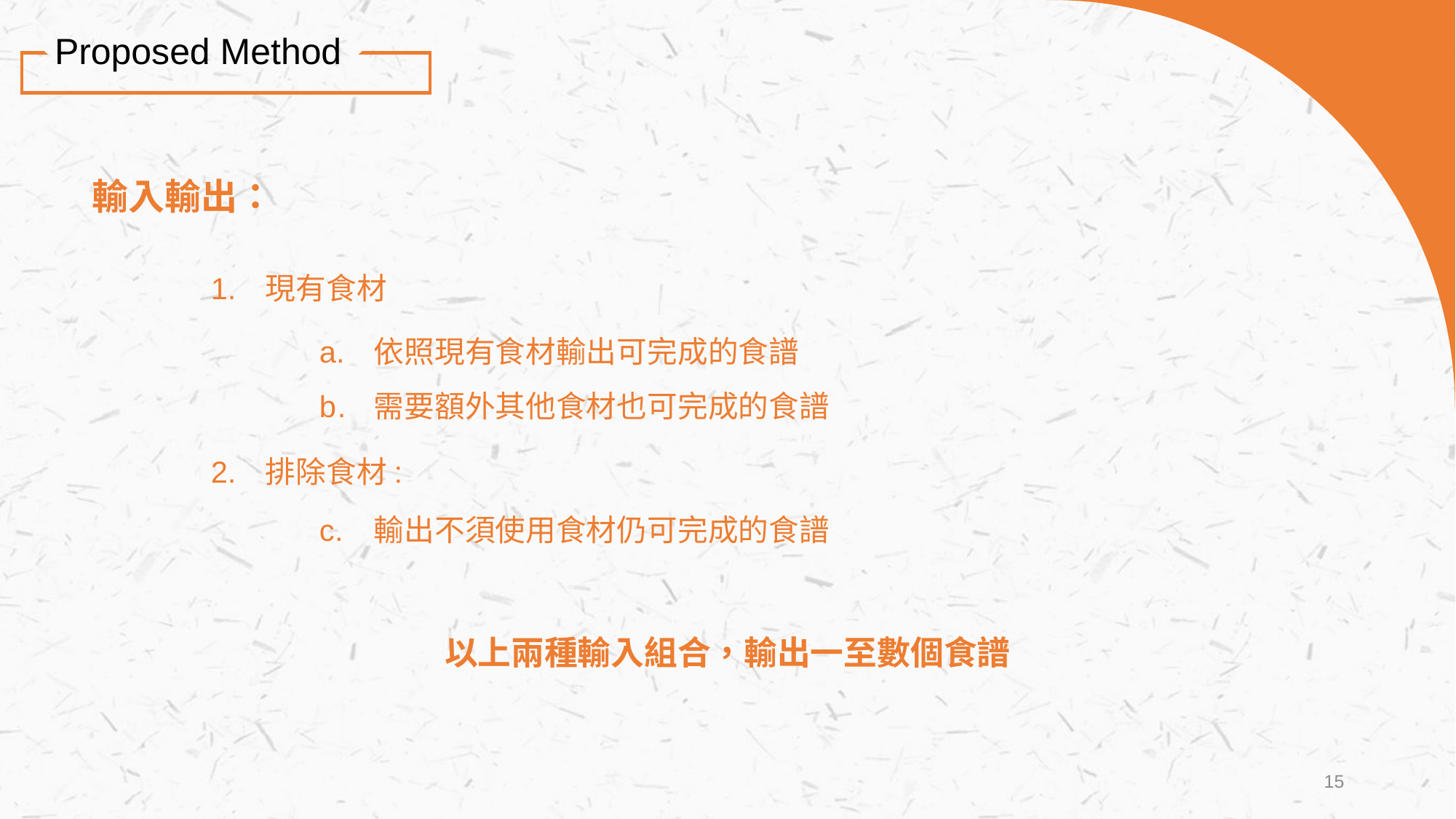

Proposed Method

輸入輸出：
現有食材
依照現有食材輸出可完成的食譜
需要額外其他食材也可完成的食譜
排除食材:
輸出不須使用食材仍可完成的食譜
以上兩種輸入組合，輸出一至數個食譜
15